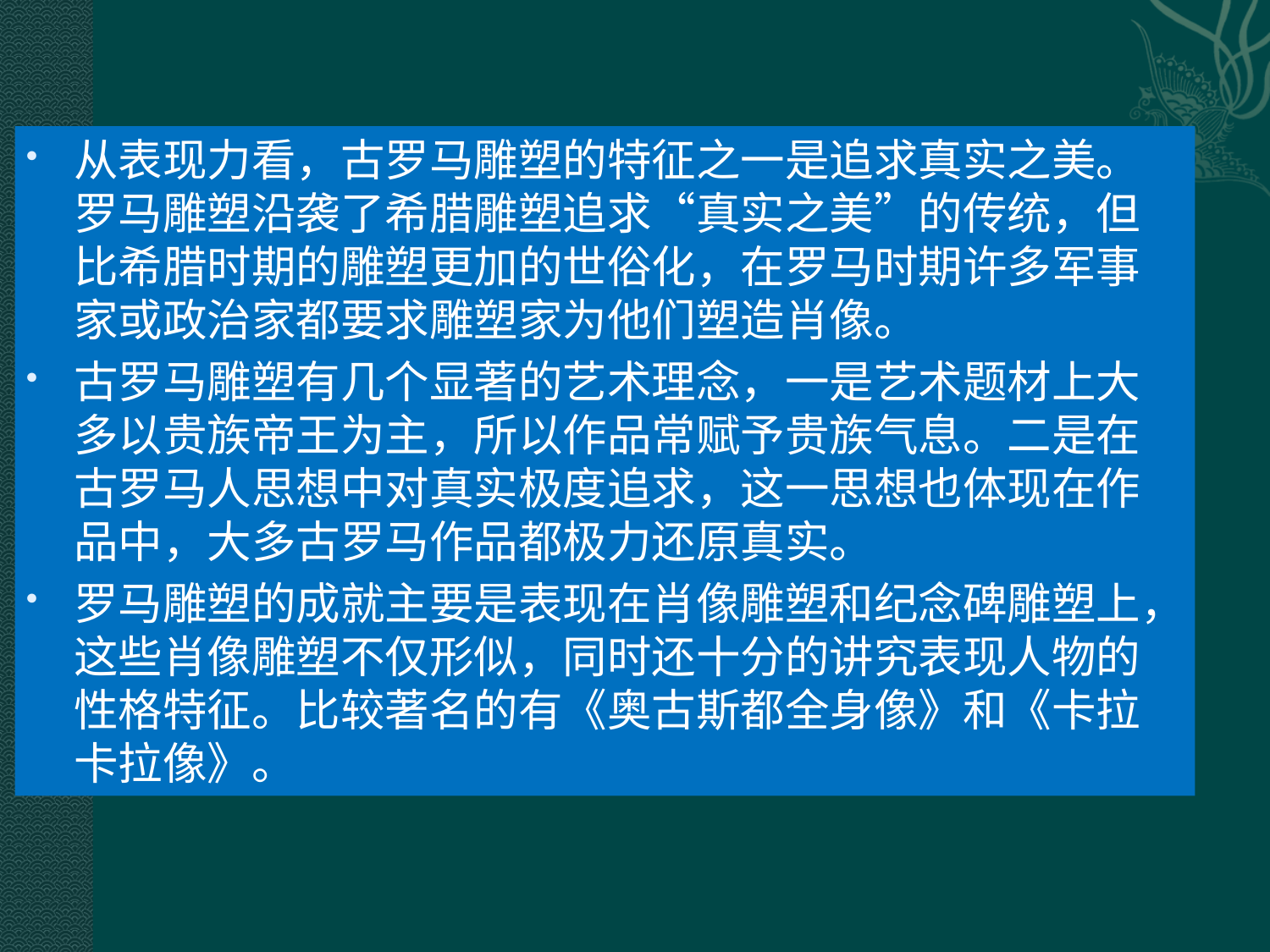

从表现力看，古罗马雕塑的特征之一是追求真实之美。罗马雕塑沿袭了希腊雕塑追求“真实之美”的传统，但比希腊时期的雕塑更加的世俗化，在罗马时期许多军事家或政治家都要求雕塑家为他们塑造肖像。
古罗马雕塑有几个显著的艺术理念，一是艺术题材上大多以贵族帝王为主，所以作品常赋予贵族气息。二是在古罗马人思想中对真实极度追求，这一思想也体现在作品中，大多古罗马作品都极力还原真实。
罗马雕塑的成就主要是表现在肖像雕塑和纪念碑雕塑上，这些肖像雕塑不仅形似，同时还十分的讲究表现人物的性格特征。比较著名的有《奥古斯都全身像》和《卡拉卡拉像》。